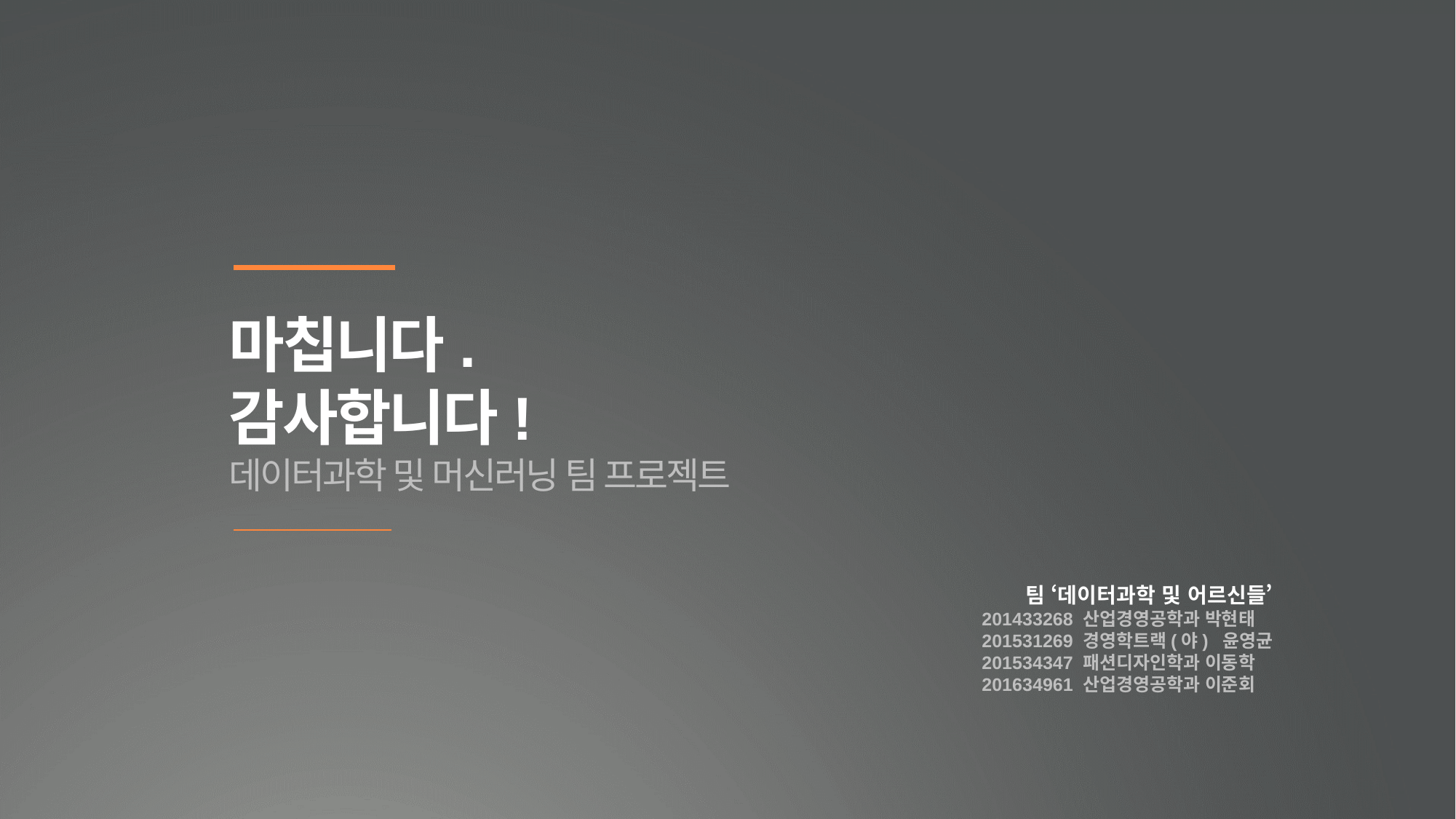

마칩니다.
감사합니다!
데이터과학 및 머신러닝 팀 프로젝트
 팀 ‘데이터과학 및 어르신들’
    201433268 산업경영공학과 박현태
    201531269 경영학트랙(야)  윤영균
    201534347 패션디자인학과 이동학
    201634961 산업경영공학과 이준회